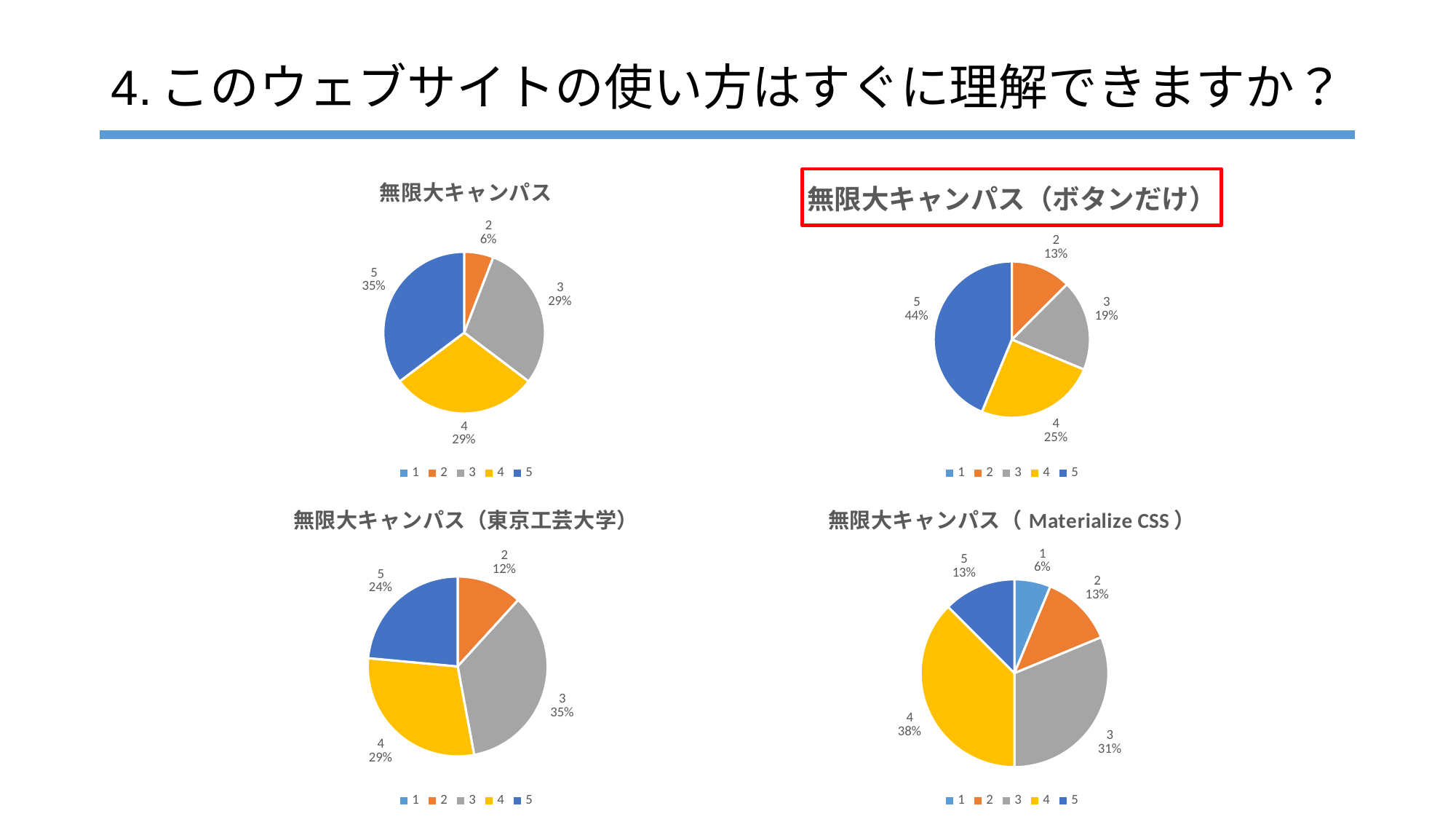

4.このウェブサイトの使い方はすぐに理解できますか？

### Chart: 無限大キャンパス

| Category | このウェブサイトの使い方はすぐに理解できますか？ |
|---|---|
| 1 | 0.0 |
| 2 | 1.0 |
| 3 | 5.0 |
| 4 | 5.0 |
| 5 | 6.0 |

### Chart: 無限大キャンパス（ボタンだけ）

| Category | このウェブサイトの使い方はすぐに理解できますか？ |
|---|---|
| 1 | 0.0 |
| 2 | 2.0 |
| 3 | 3.0 |
| 4 | 4.0 |
| 5 | 7.0 |

### Chart: 無限大キャンパス（東京工芸大学）

| Category | このウェブサイトの使い方はすぐに理解できますか？ |
|---|---|
| 1 | 0.0 |
| 2 | 2.0 |
| 3 | 6.0 |
| 4 | 5.0 |
| 5 | 4.0 |

### Chart: 無限大キャンパス（Materialize CSS）

| Category | このウェブサイトの使い方はすぐに理解できますか？ |
|---|---|
| 1 | 1.0 |
| 2 | 2.0 |
| 3 | 5.0 |
| 4 | 6.0 |
| 5 | 2.0 |